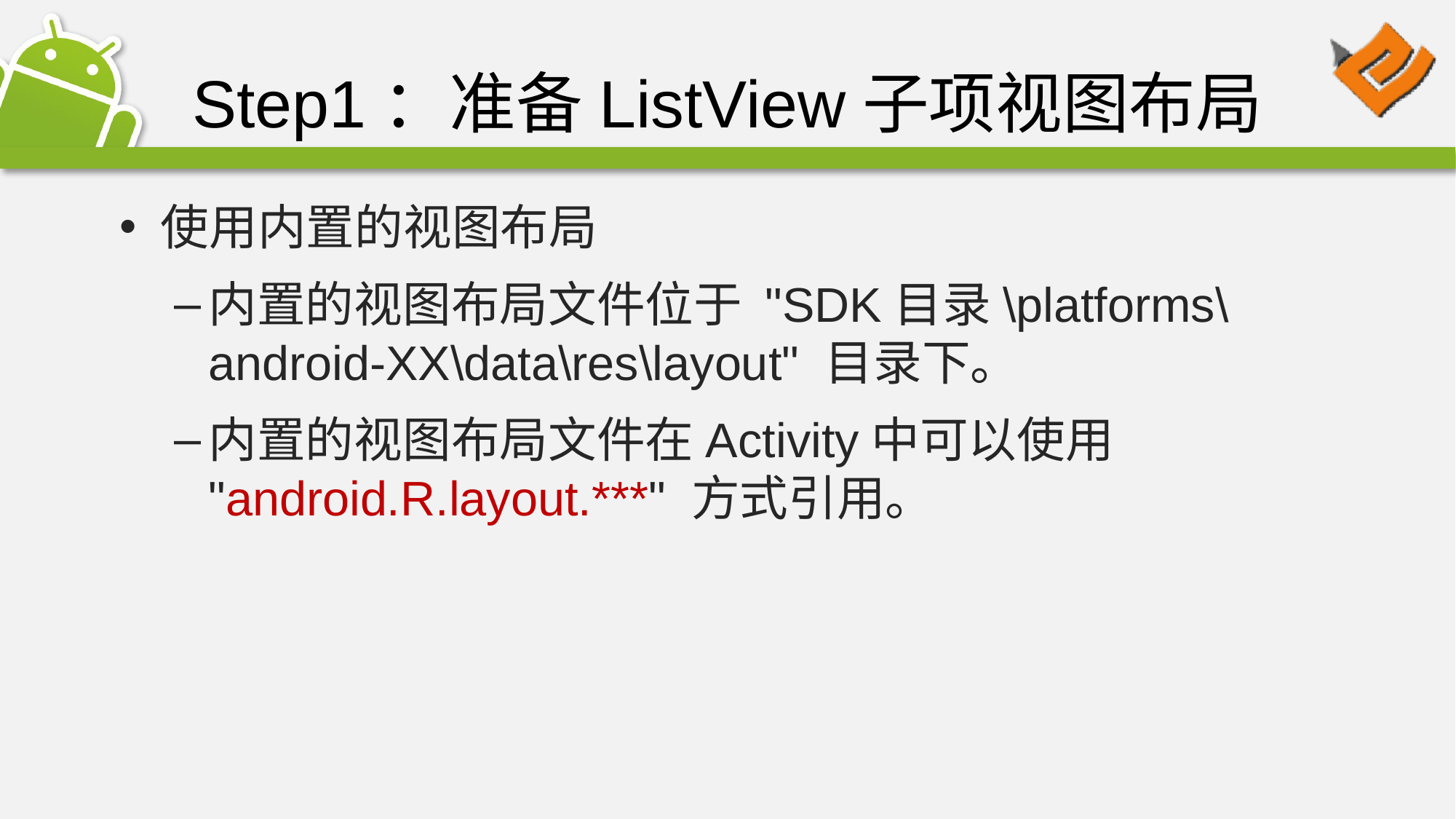

# Step1：准备ListView子项视图布局
使用内置的视图布局
内置的视图布局文件位于 "SDK目录\platforms\android-XX\data\res\layout" 目录下。
内置的视图布局文件在Activity中可以使用 "android.R.layout.***" 方式引用。